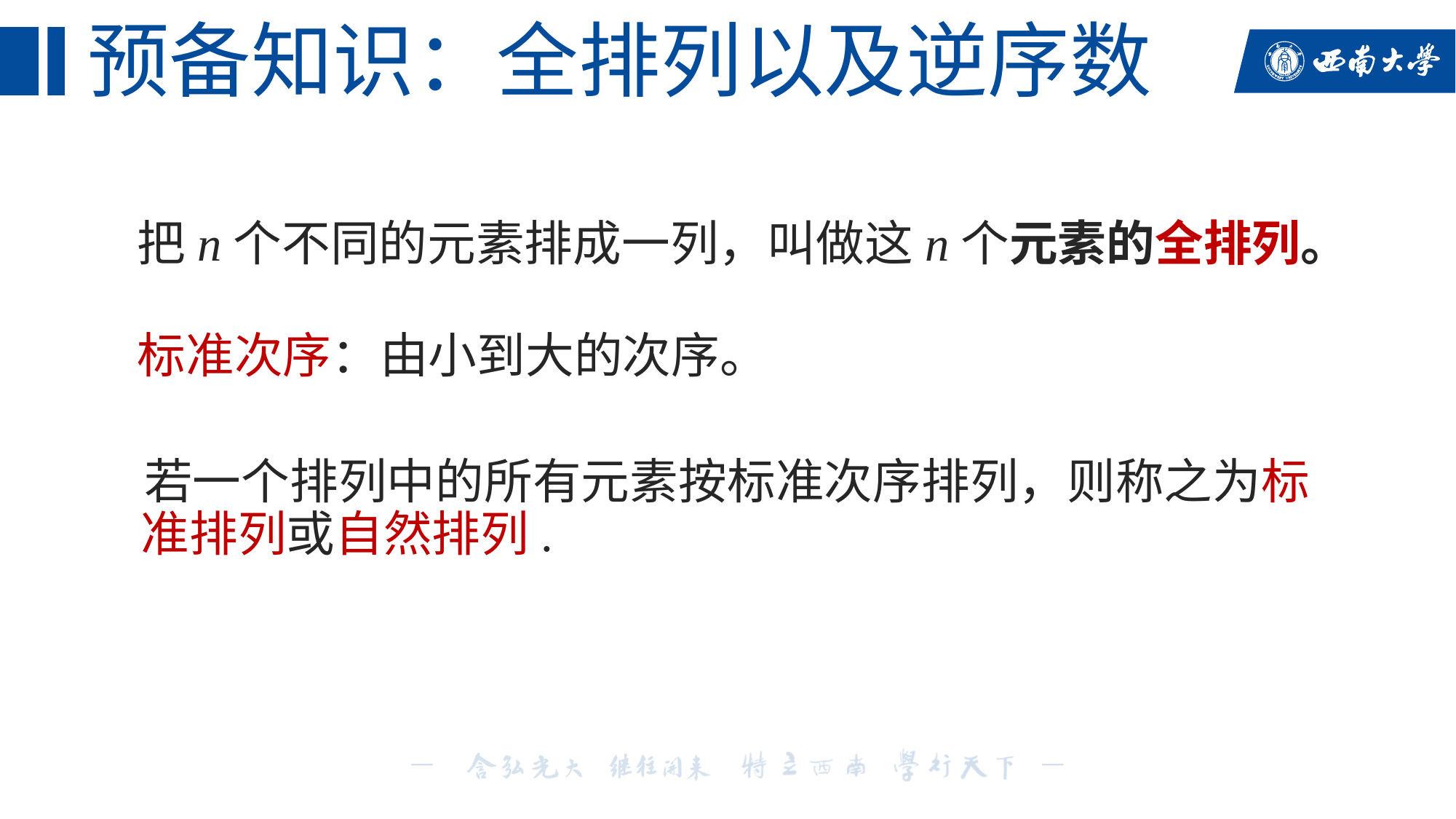

# 预备知识：全排列以及逆序数
把n个不同的元素排成一列，叫做这n个元素的全排列。

标准次序：由小到大的次序。
   若一个排列中的所有元素按标准次序排列，则称之为标准排列或自然排列.